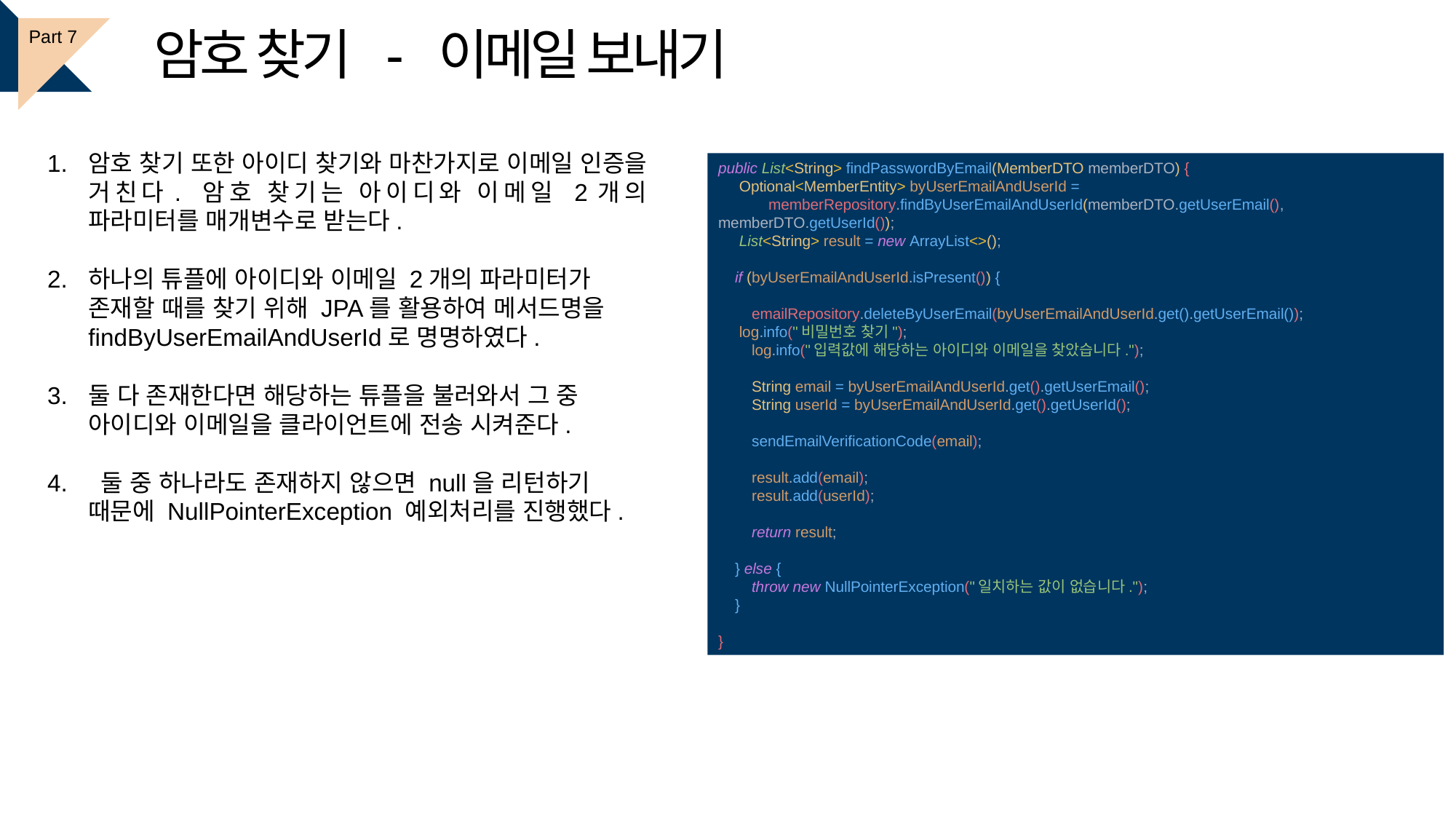

암호 찾기  -  이메일 보내기

Part 7

암호 찾기 또한 아이디 찾기와 마찬가지로 이메일 인증을 거친다. 암호 찾기는 아이디와 이메일 2개의 파라미터를 매개변수로 받는다.

하나의 튜플에 아이디와 이메일 2개의 파라미터가 존재할 때를 찾기 위해 JPA를 활용하여 메서드명을findByUserEmailAndUserId로 명명하였다.

둘 다 존재한다면 해당하는 튜플을 불러와서 그 중 아이디와 이메일을 클라이언트에 전송 시켜준다.

 둘 중 하나라도 존재하지 않으면 null을 리턴하기 때문에 NullPointerException 예외처리를 진행했다.

public List<String> findPasswordByEmail(MemberDTO memberDTO) {
     Optional<MemberEntity> byUserEmailAndUserId =
            memberRepository.findByUserEmailAndUserId(memberDTO.getUserEmail(), memberDTO.getUserId());
     List<String> result = new ArrayList<>();
    if (byUserEmailAndUserId.isPresent()) {
        emailRepository.deleteByUserEmail(byUserEmailAndUserId.get().getUserEmail());
     log.info("비밀번호 찾기");
        log.info("입력값에 해당하는 아이디와 이메일을 찾았습니다.");
        String email = byUserEmailAndUserId.get().getUserEmail();
        String userId = byUserEmailAndUserId.get().getUserId();
        sendEmailVerificationCode(email);
        result.add(email);
        result.add(userId);
        return result;
    } else {
        throw new NullPointerException("일치하는 값이 없습니다.");
    }
}